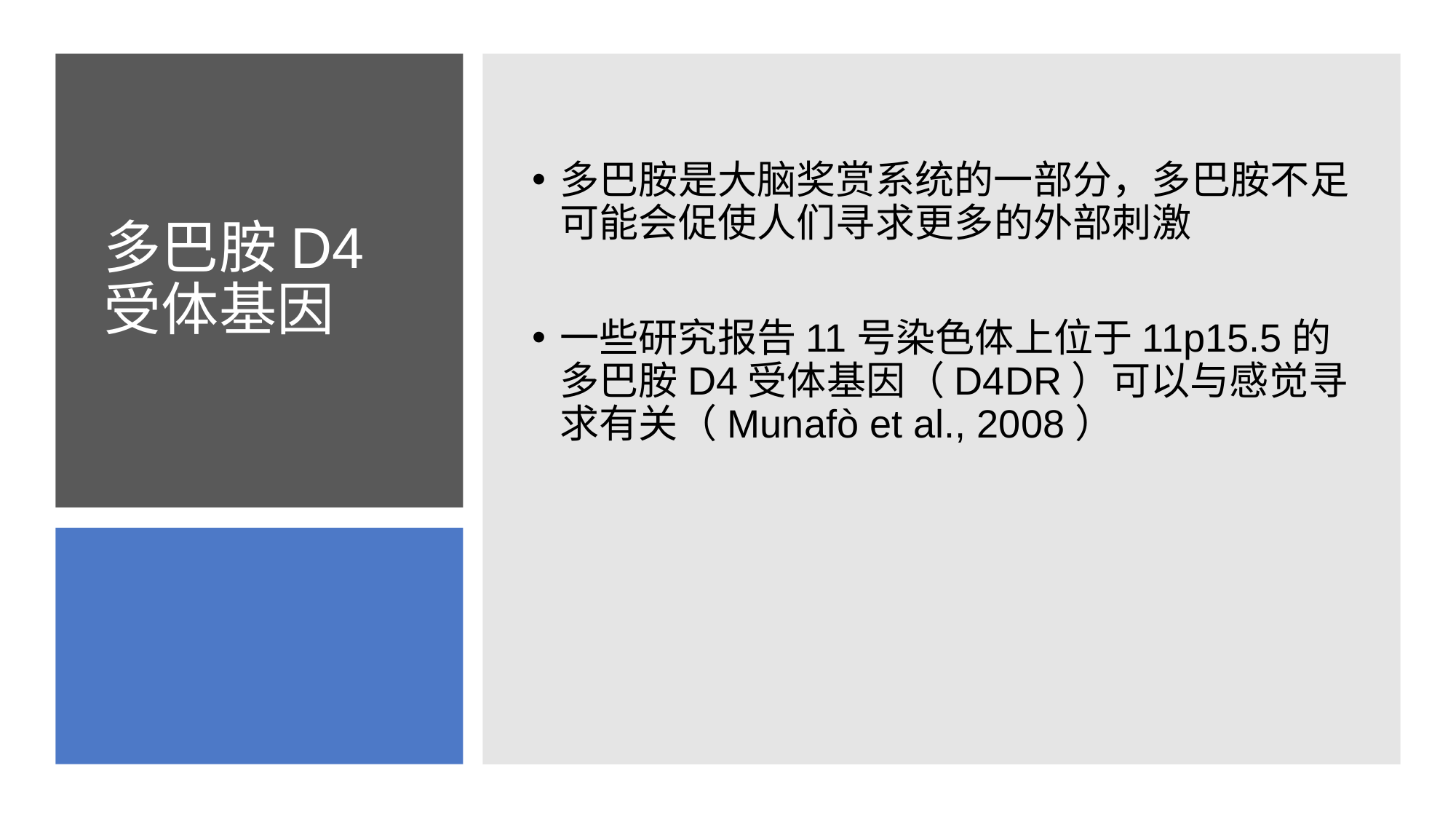

多巴胺是大脑奖赏系统的一部分，多巴胺不足可能会促使人们寻求更多的外部刺激

一些研究报告11号染色体上位于11p15.5的多巴胺D4受体基因（D4DR）可以与感觉寻求有关（Munafò et al., 2008）

# 多巴胺D4受体基因